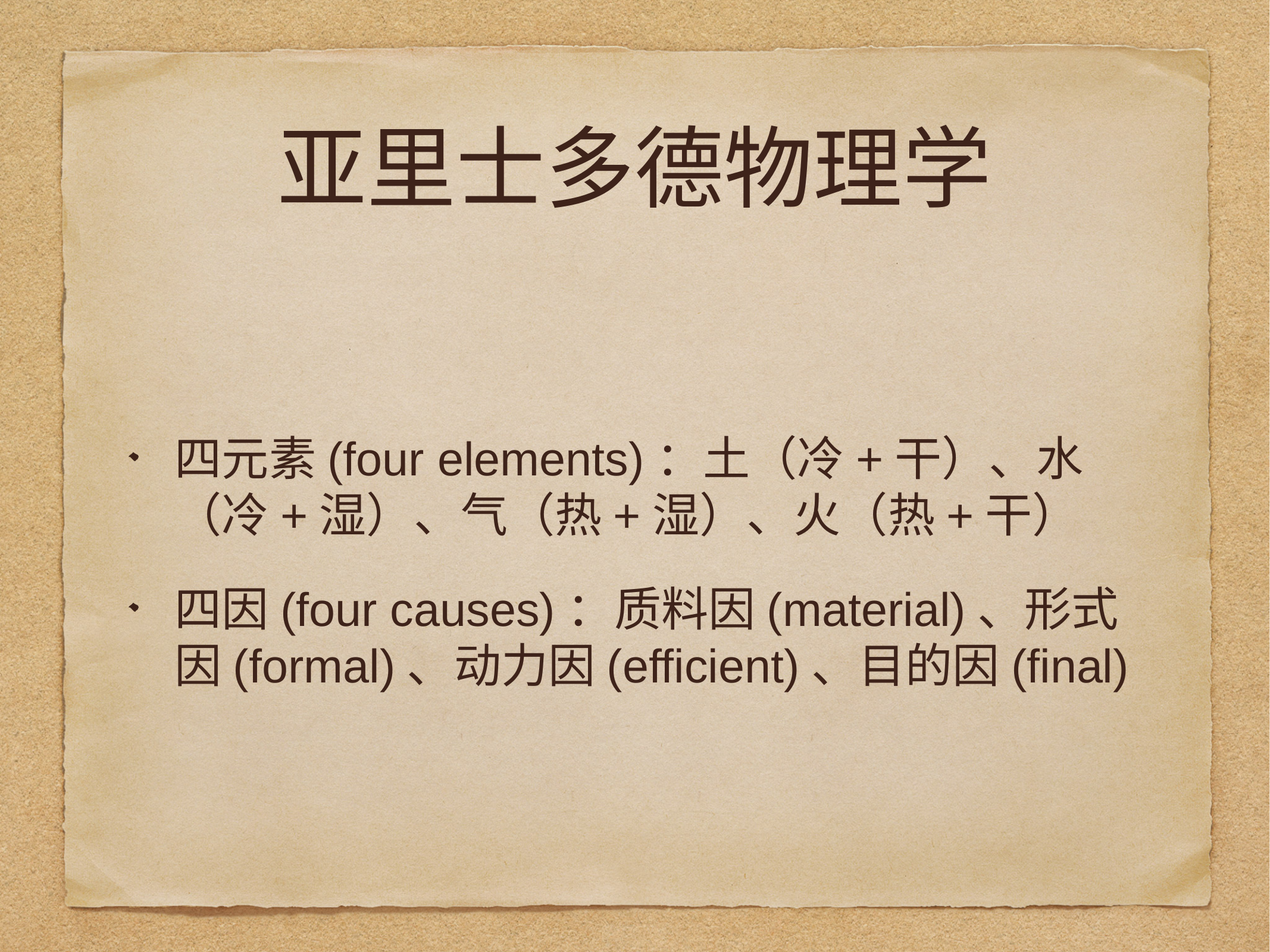

# 亚里士多德物理学
四元素(four elements)：土（冷+干）、水（冷+湿）、气（热+湿）、火（热+干）
四因(four causes)：质料因(material)、形式因(formal)、动力因(efficient)、目的因(final)